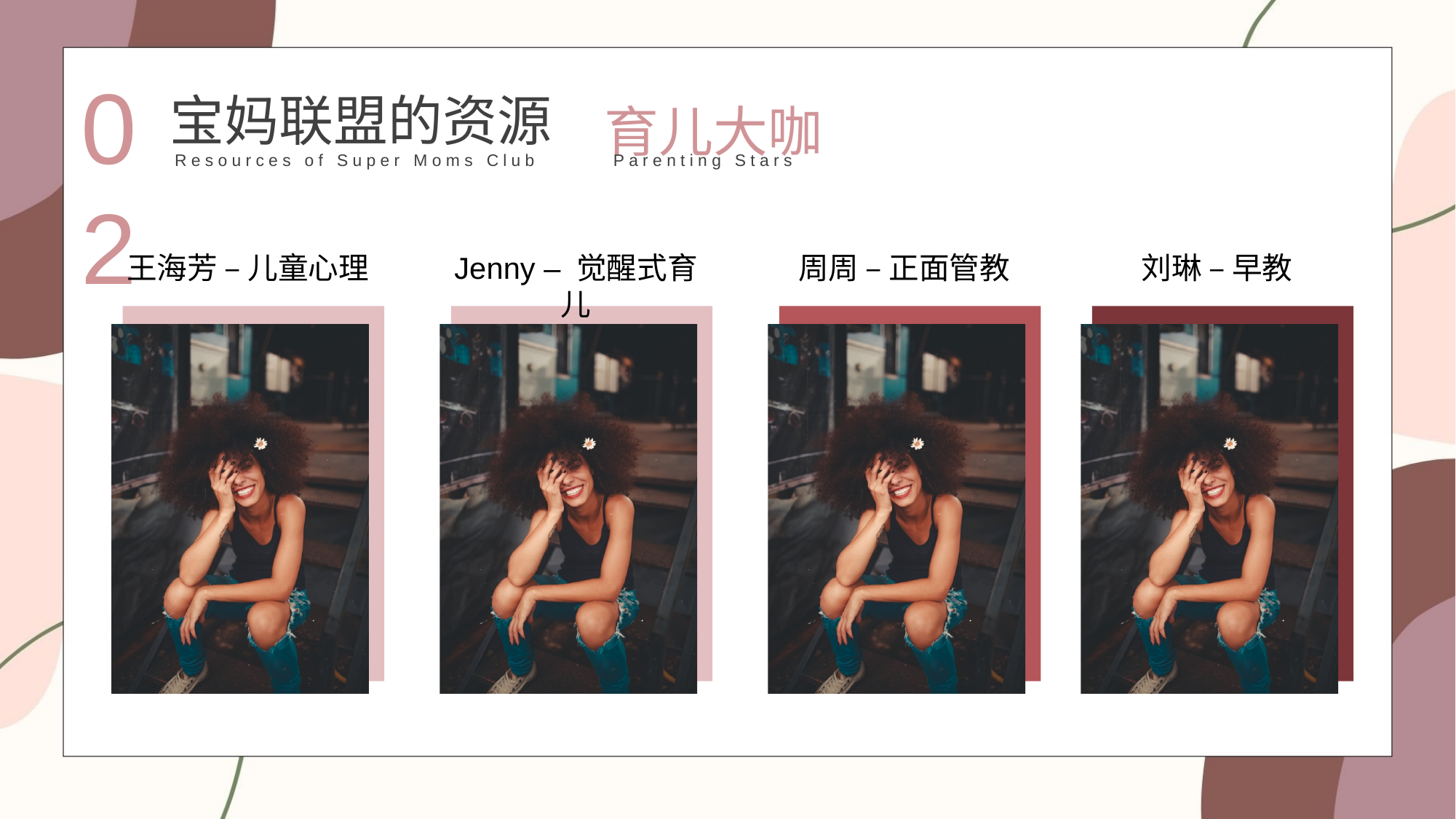

02
宝妈联盟的资源
Resources of Super Moms Club
 育儿大咖
Parenting Stars
王海芳 – 儿童心理
Jenny – 觉醒式育儿
周周 – 正面管教
刘琳 – 早教